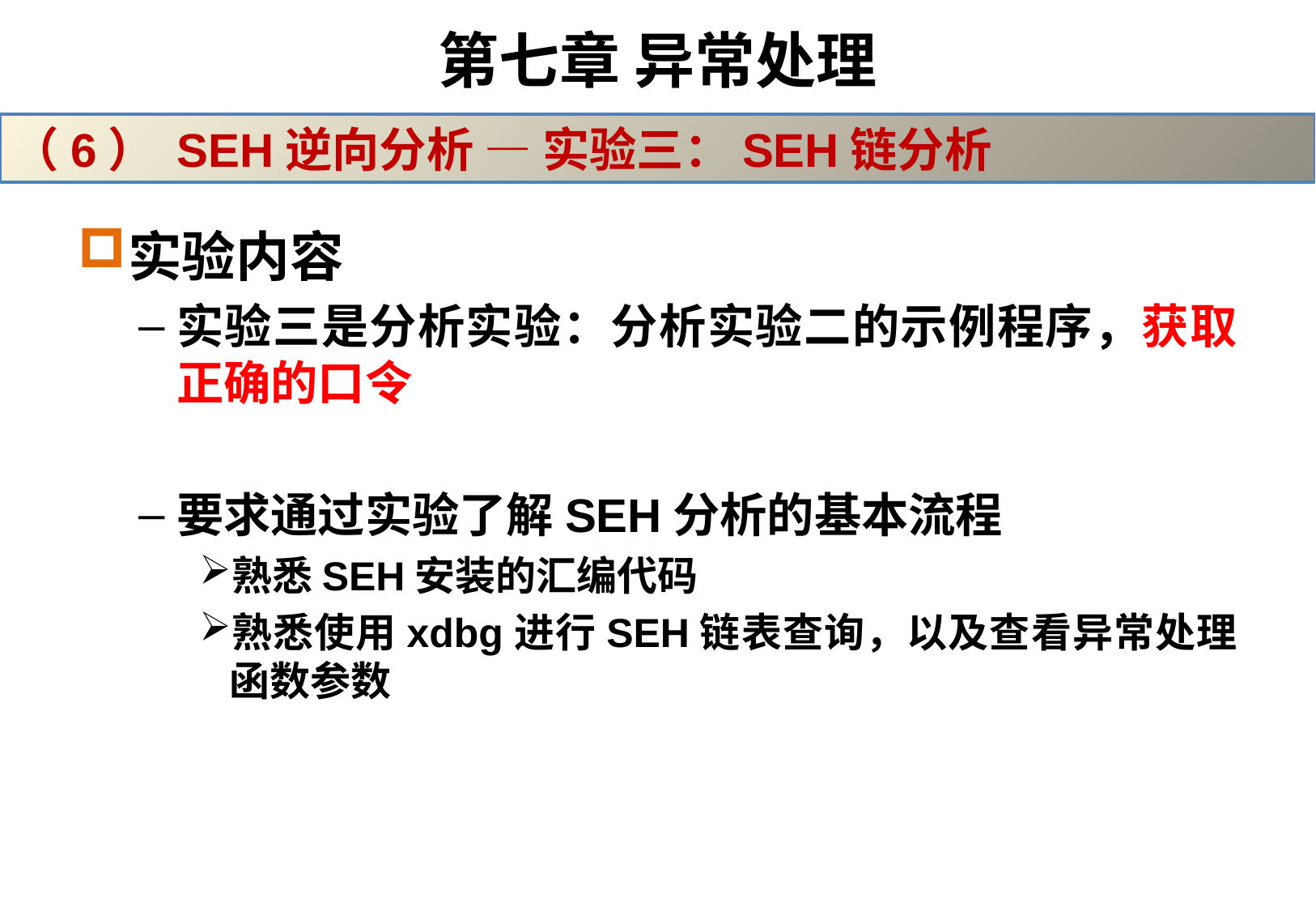

# 第七章 异常处理
（6） SEH逆向分析 — 实验三：SEH链分析
实验内容
实验三是分析实验：分析实验二的示例程序，获取正确的口令

要求通过实验了解SEH分析的基本流程
熟悉SEH安装的汇编代码
熟悉使用xdbg进行SEH链表查询，以及查看异常处理函数参数